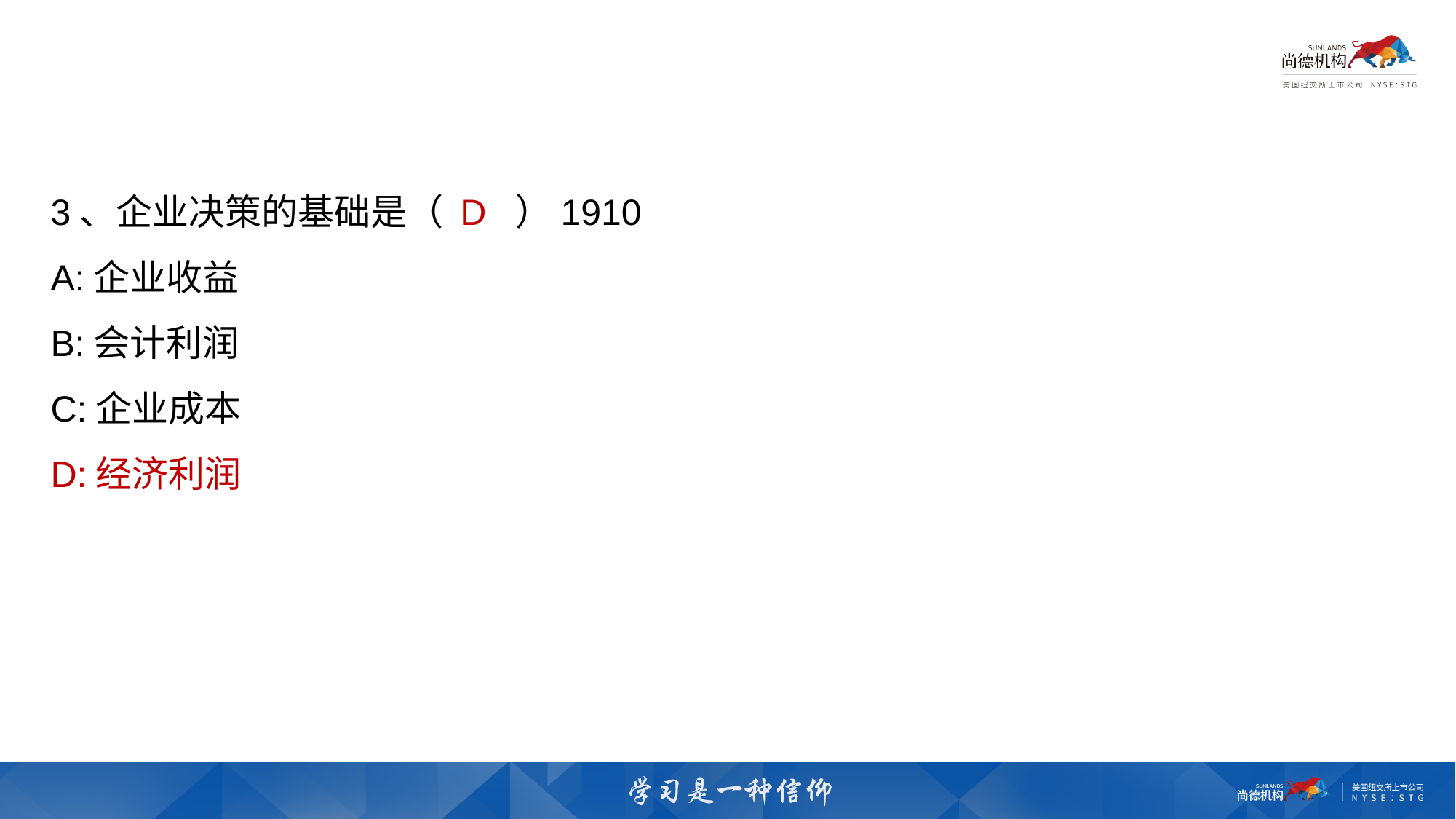

3、企业决策的基础是（ D  ）1910
A:​企业收益
B:会计利润
C:企业成本
D:经济利润